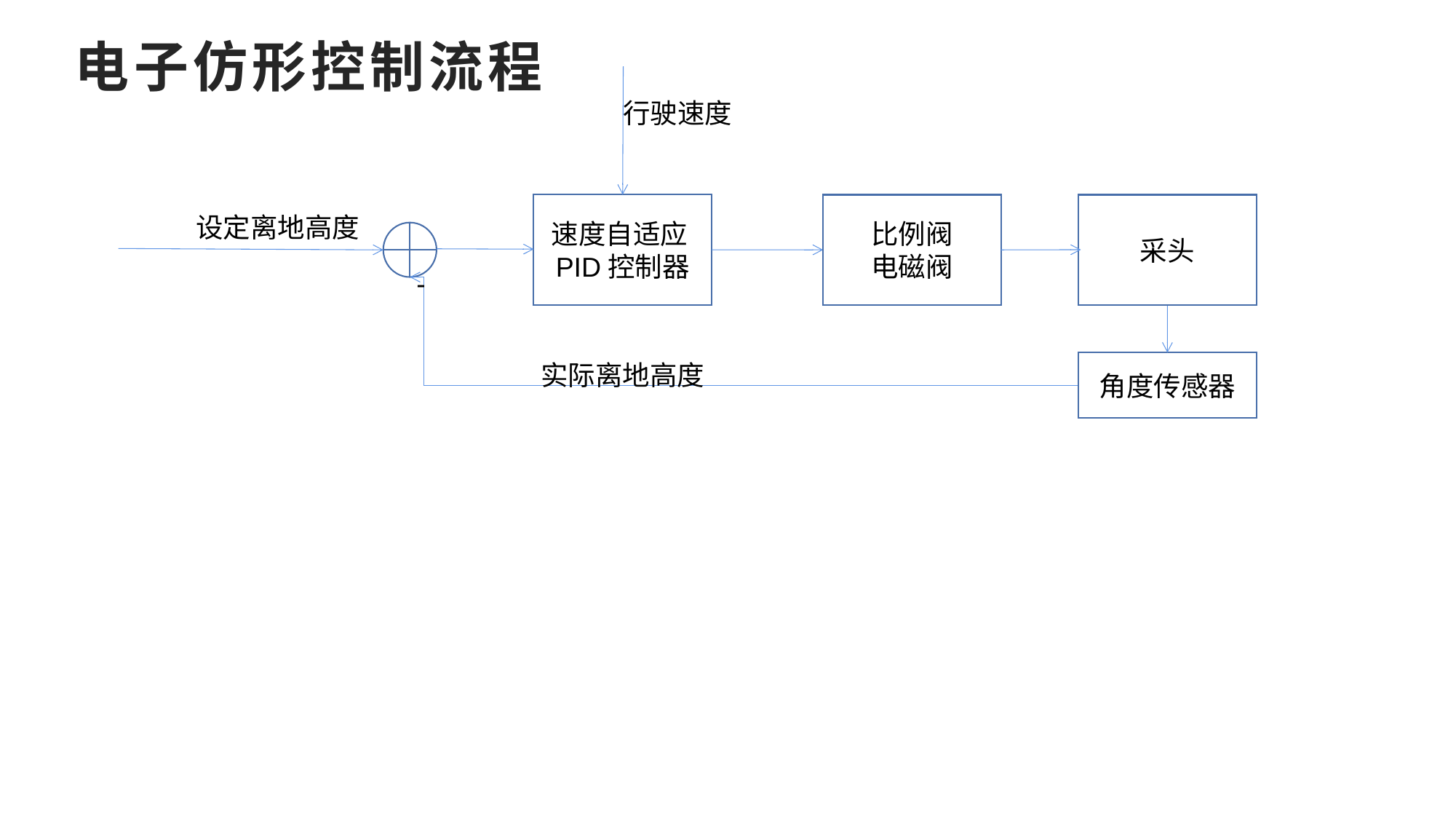

# 电子仿形控制流程
行驶速度
速度自适应PID控制器
比例阀
电磁阀
采头
设定离地高度

-
实际离地高度
角度传感器